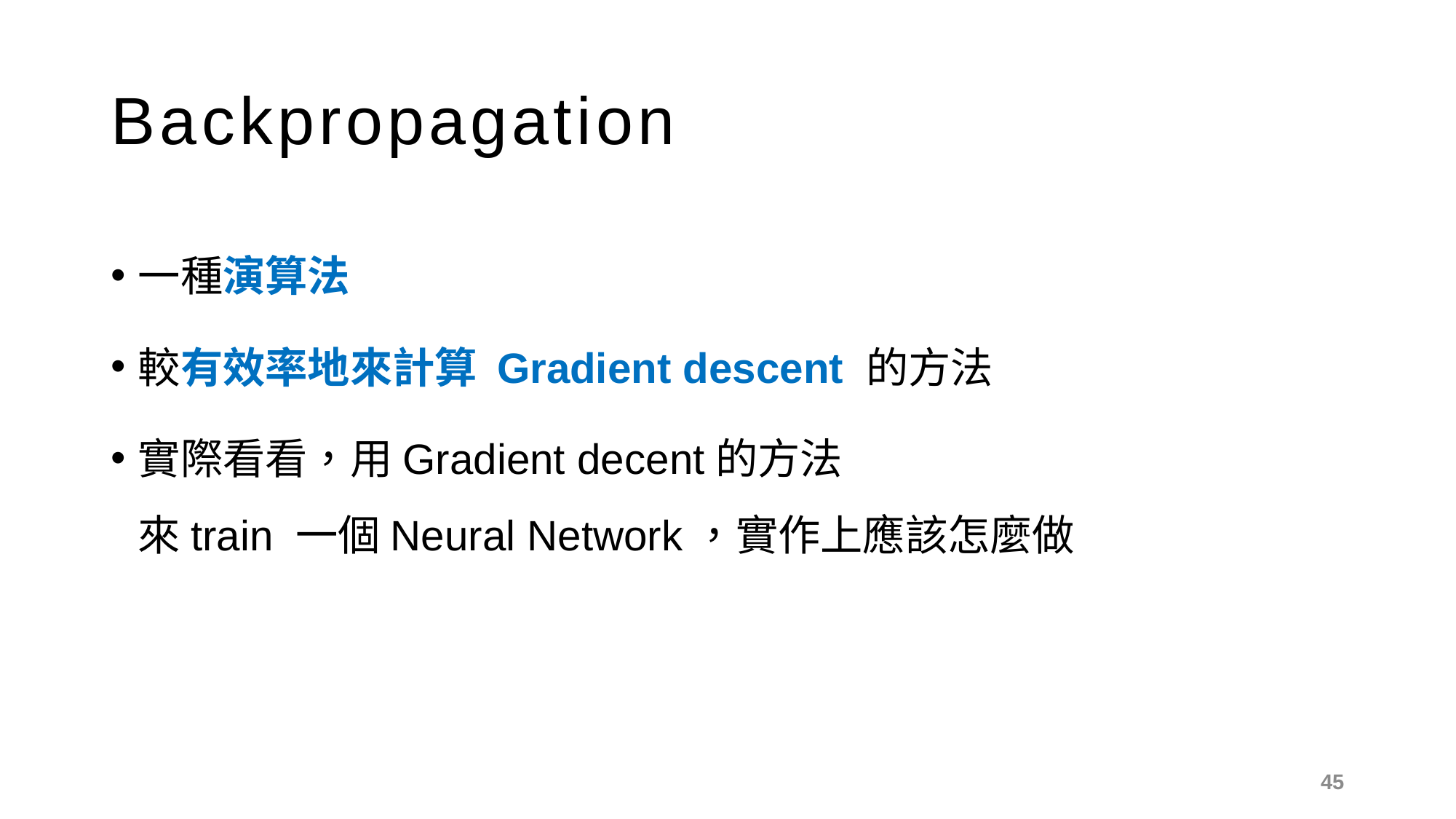

# Backpropagation
一種演算法
較有效率地來計算 Gradient descent 的方法
實際看看，用Gradient decent的方法
來train 一個Neural Network，實作上應該怎麼做
45